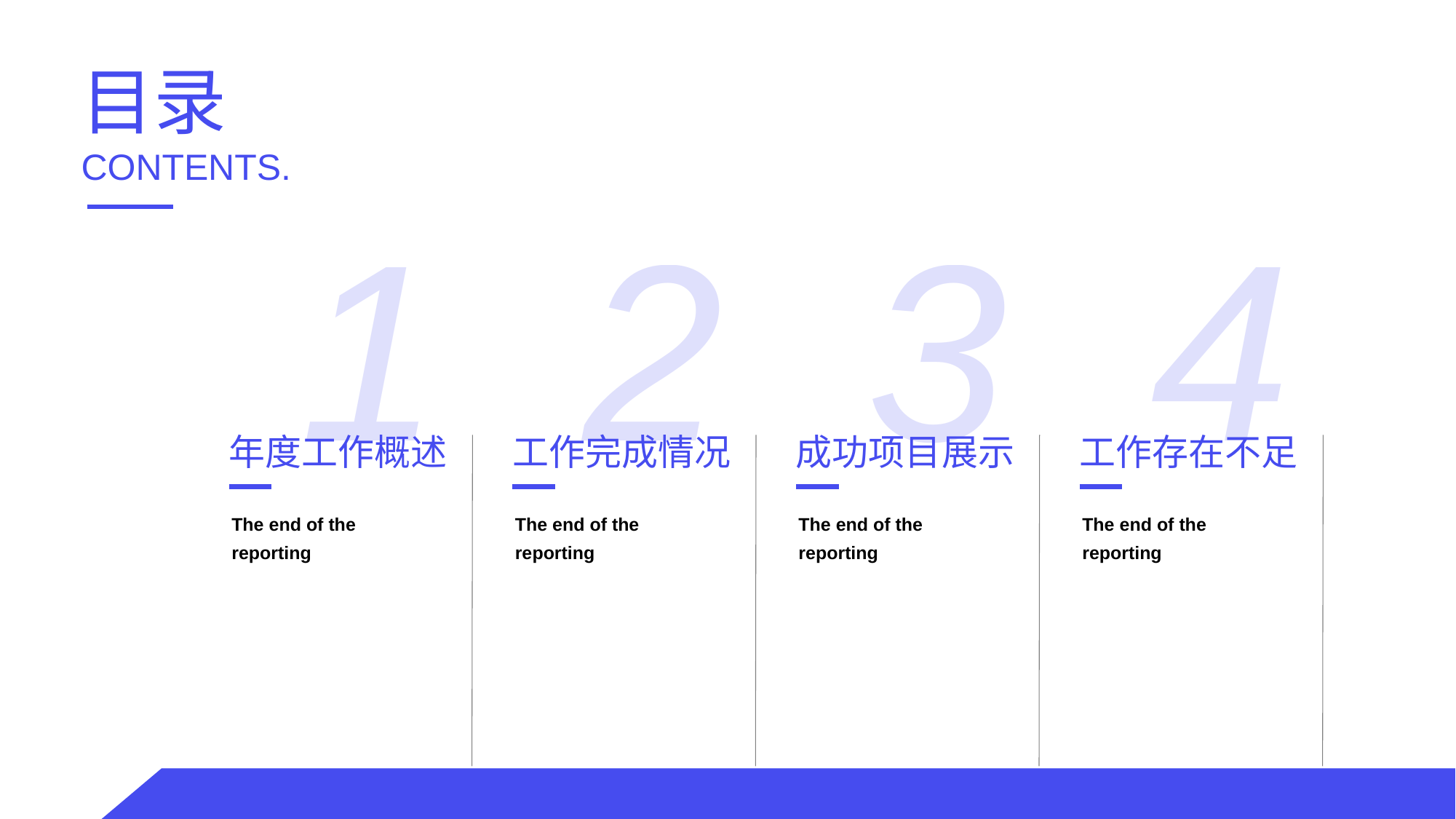

目录
CONTENTS.
1
年度工作概述
The end of the reporting
2
工作完成情况
The end of the reporting
3
成功项目展示
The end of the reporting
4
工作存在不足
The end of the reporting